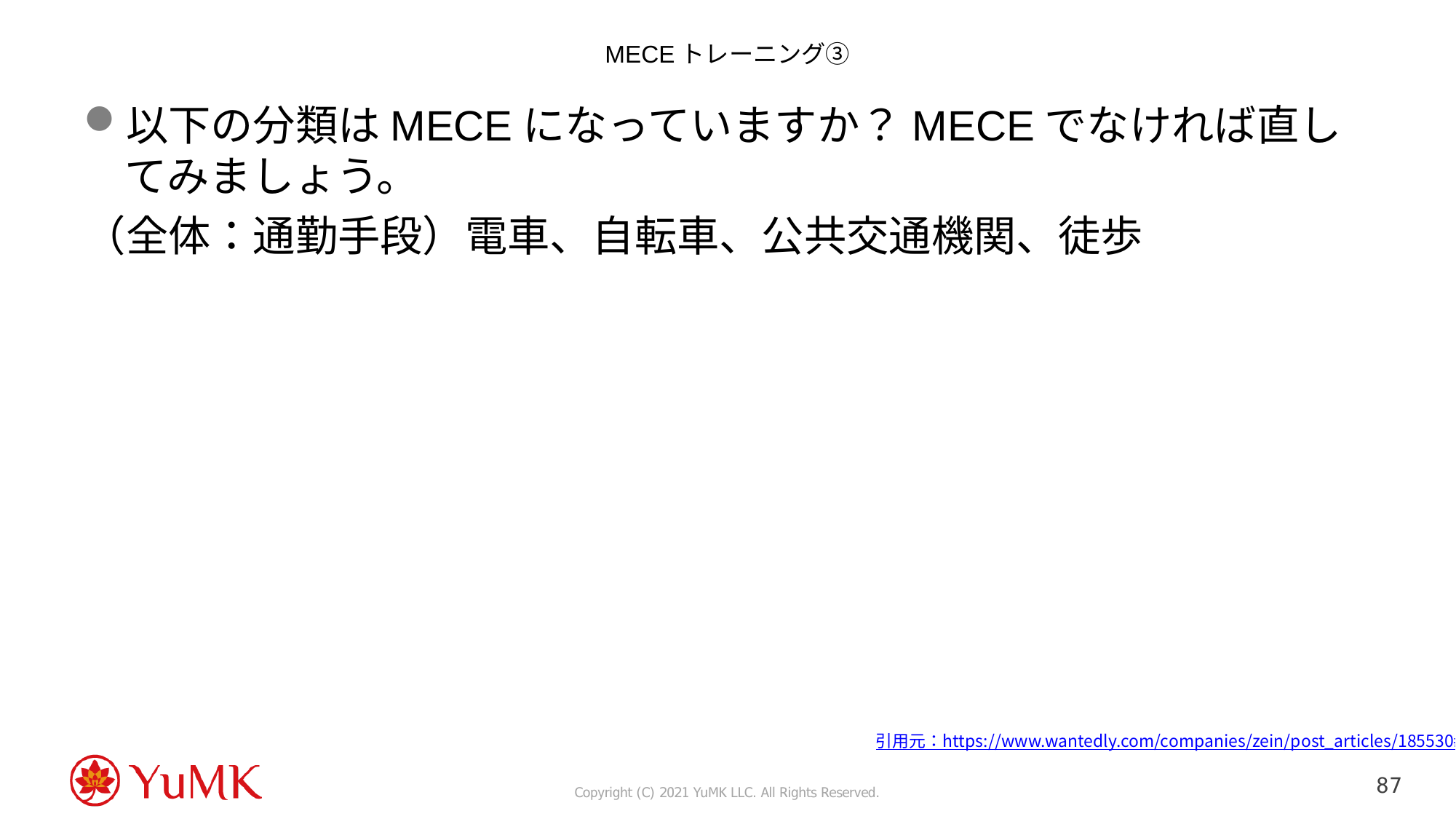

# MECEトレーニング③
以下の分類はMECEになっていますか？MECEでなければ直してみましょう。
（全体：通勤手段）電車、自転車、公共交通機関、徒歩
引用元：https://www.wantedly.com/companies/zein/post_articles/185530#_=_
87